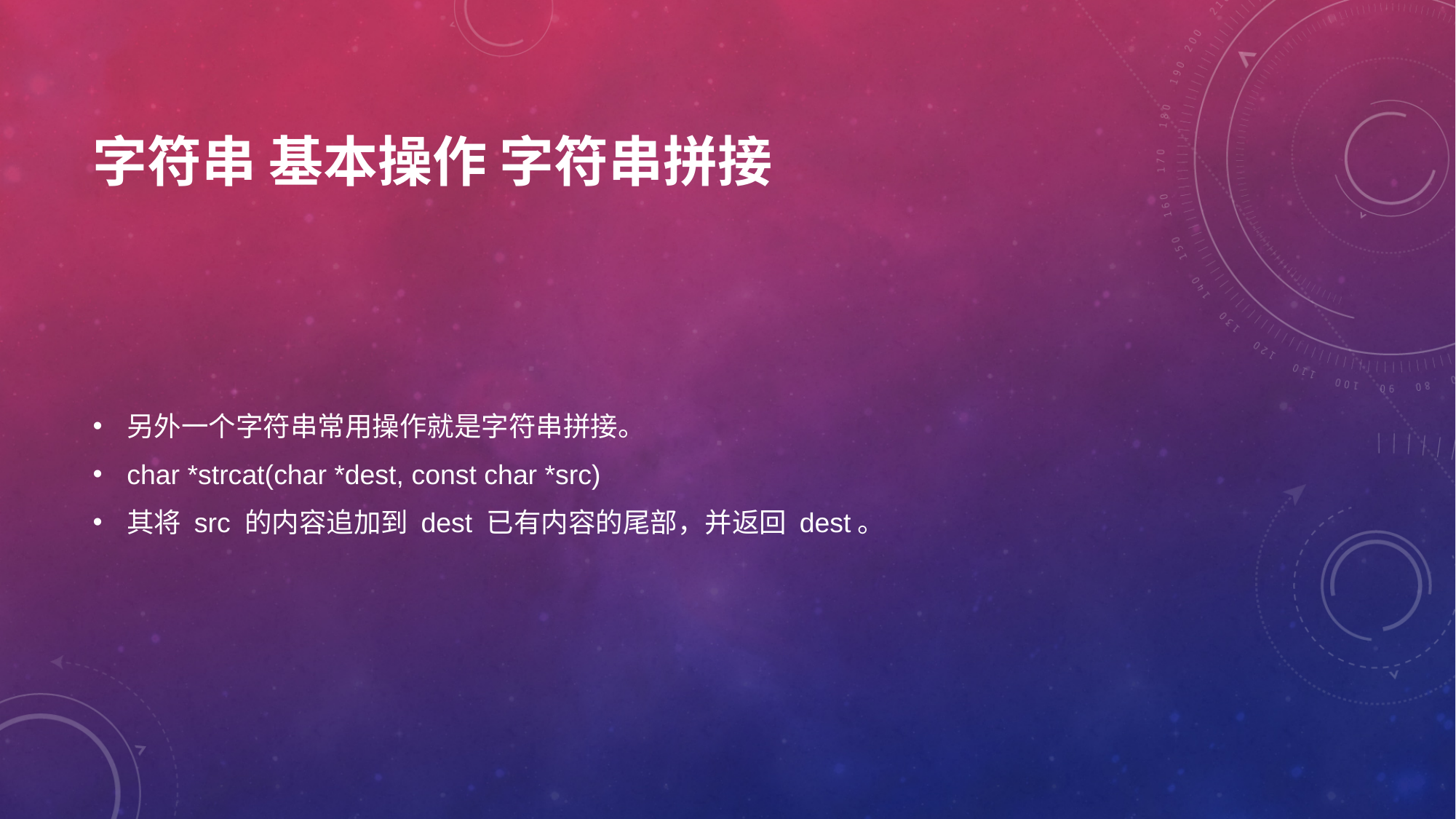

# 字符串 基本操作 字符串拼接
另外一个字符串常用操作就是字符串拼接。
char *strcat(char *dest, const char *src)
其将 src 的内容追加到 dest 已有内容的尾部，并返回 dest。